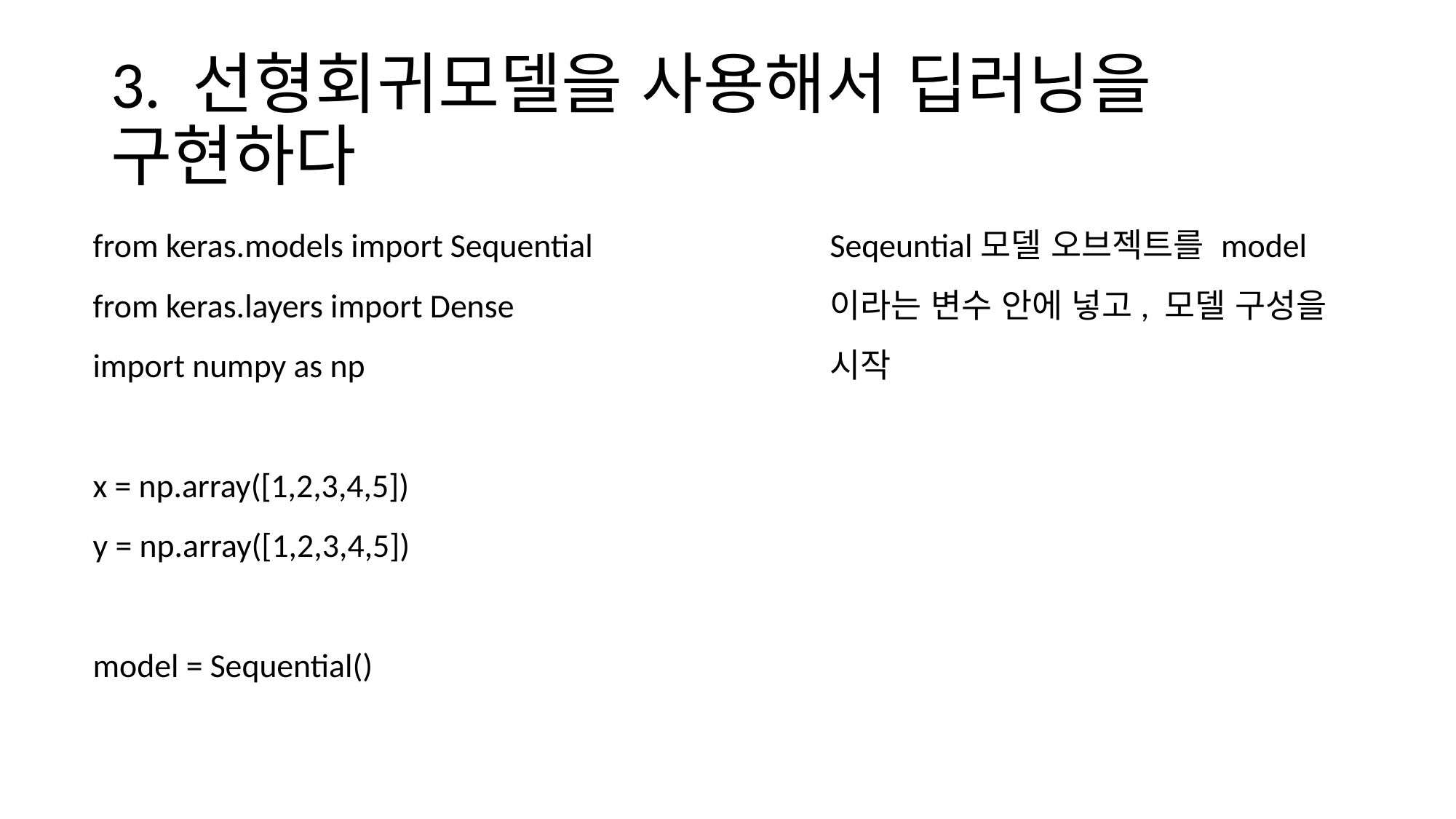

# 3. 선형회귀모델을 사용해서 딥러닝을 구현하다
Seqeuntial모델 오브젝트를 model이라는 변수 안에 넣고, 모델 구성을 시작
from keras.models import Sequential
from keras.layers import Dense
import numpy as np

x = np.array([1,2,3,4,5])
y = np.array([1,2,3,4,5])

model = Sequential()